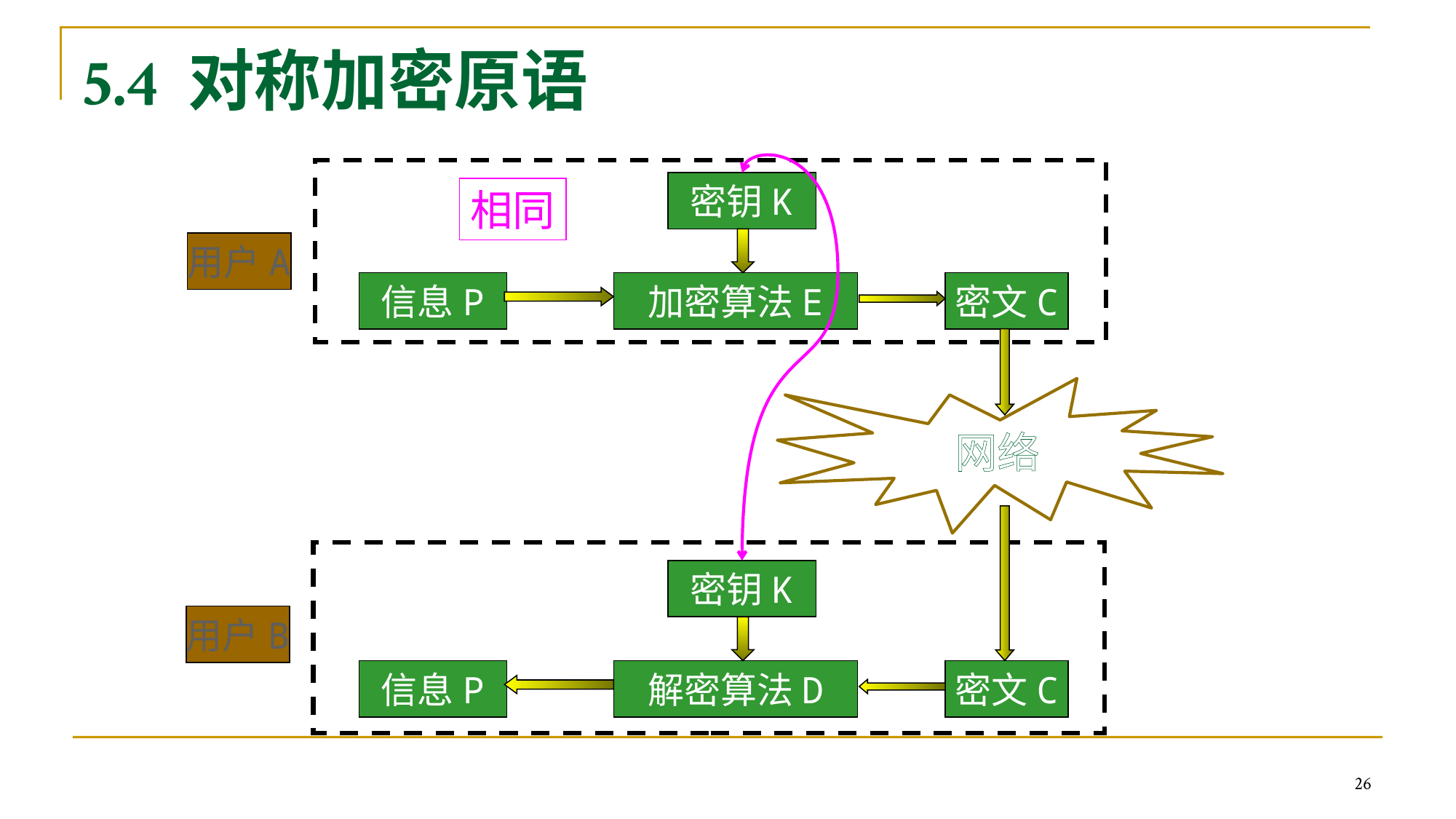

# 5.4 对称加密原语

密钥K
相同

用户A
信息P
加密算法E
密文C

网络

密钥K

用户B

信息P
解密算法D
密文C

26